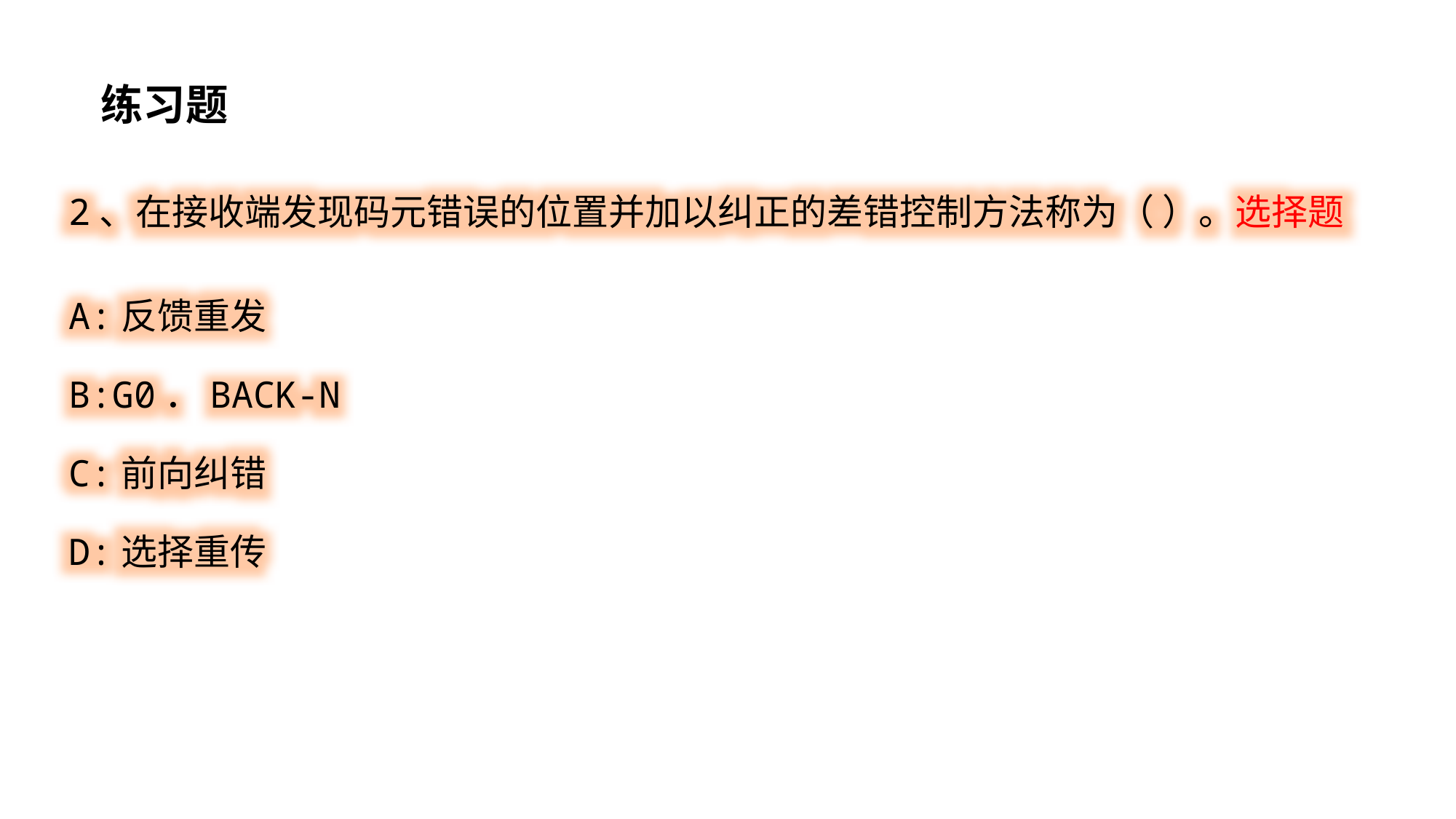

练习题
2、在接收端发现码元错误的位置并加以纠正的差错控制方法称为（ ）。选择题

A:反馈重发

B:G0．BACK-N

C:前向纠错

D:选择重传